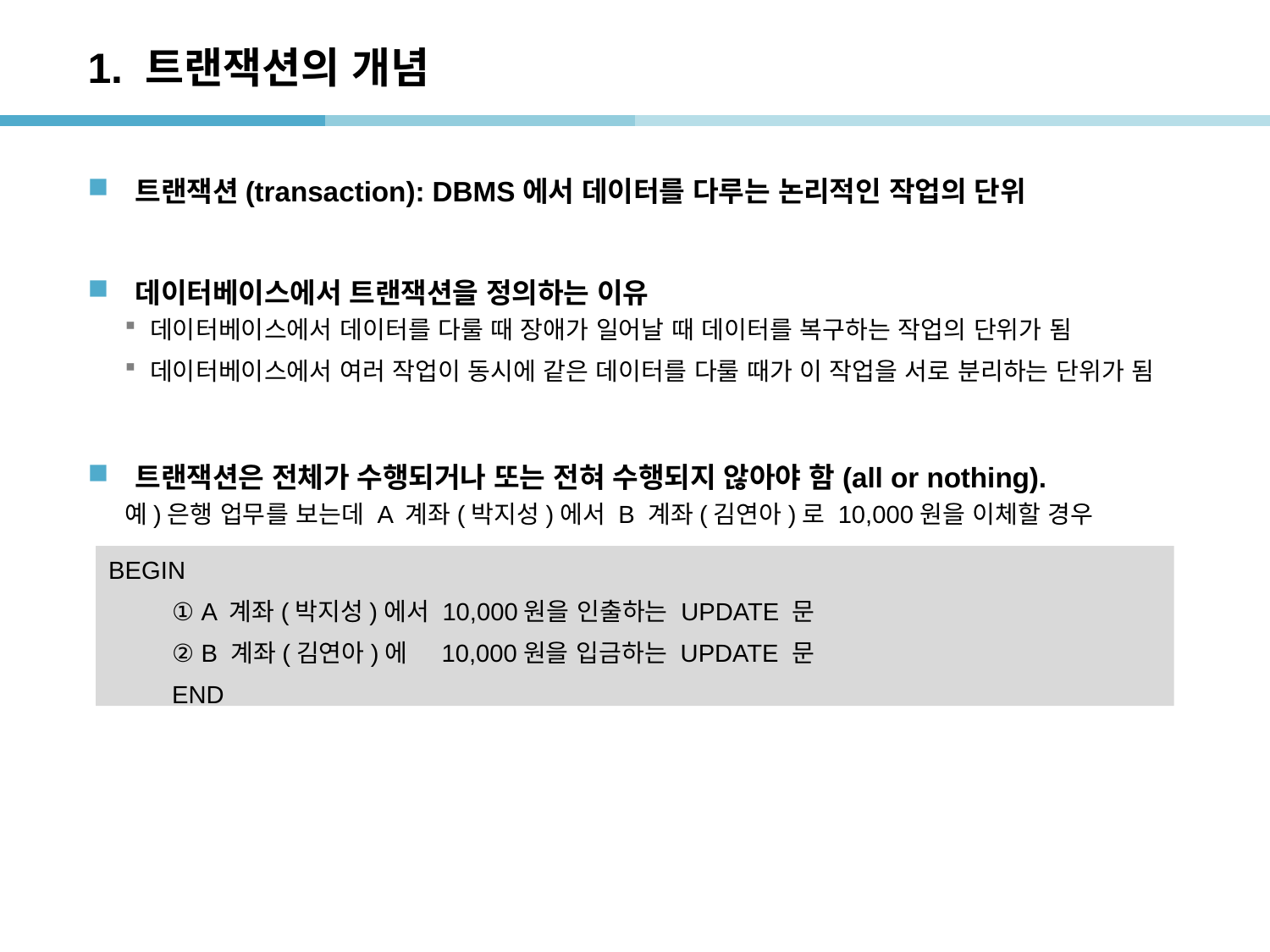

# 1. 트랜잭션의 개념
트랜잭션(transaction): DBMS에서 데이터를 다루는 논리적인 작업의 단위

데이터베이스에서 트랜잭션을 정의하는 이유
데이터베이스에서 데이터를 다룰 때 장애가 일어날 때 데이터를 복구하는 작업의 단위가 됨
데이터베이스에서 여러 작업이 동시에 같은 데이터를 다룰 때가 이 작업을 서로 분리하는 단위가 됨

트랜잭션은 전체가 수행되거나 또는 전혀 수행되지 않아야 함(all or nothing).
예)은행 업무를 보는데 A 계좌(박지성)에서 B 계좌(김연아)로 10,000원을 이체할 경우
BEGIN
① A 계좌(박지성)에서 10,000원을 인출하는 UPDATE 문
② B 계좌(김연아)에    10,000원을 입금하는 UPDATE 문
END